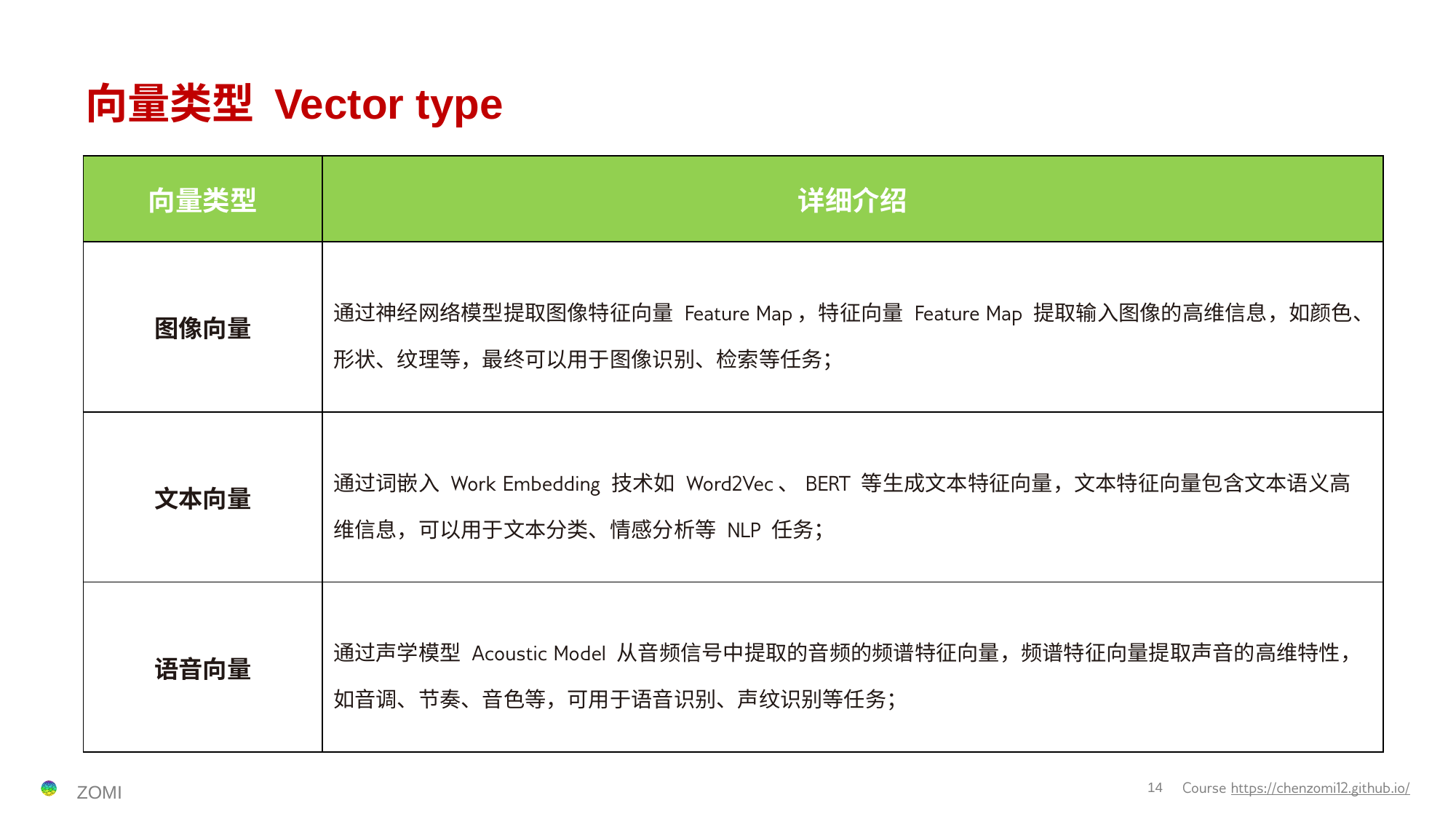

# 向量类型 Vector type
| 向量类型 | 详细介绍 |
| --- | --- |
| 图像向量 | 通过神经网络模型提取图像特征向量 Feature Map，特征向量 Feature Map 提取输入图像的高维信息，如颜色、形状、纹理等，最终可以用于图像识别、检索等任务； |
| 文本向量 | 通过词嵌入 Work Embedding 技术如 Word2Vec、BERT 等生成文本特征向量，文本特征向量包含文本语义高维信息，可以用于文本分类、情感分析等 NLP 任务； |
| 语音向量 | 通过声学模型 Acoustic Model 从音频信号中提取的音频的频谱特征向量，频谱特征向量提取声音的高维特性，如音调、节奏、音色等，可用于语音识别、声纹识别等任务； |